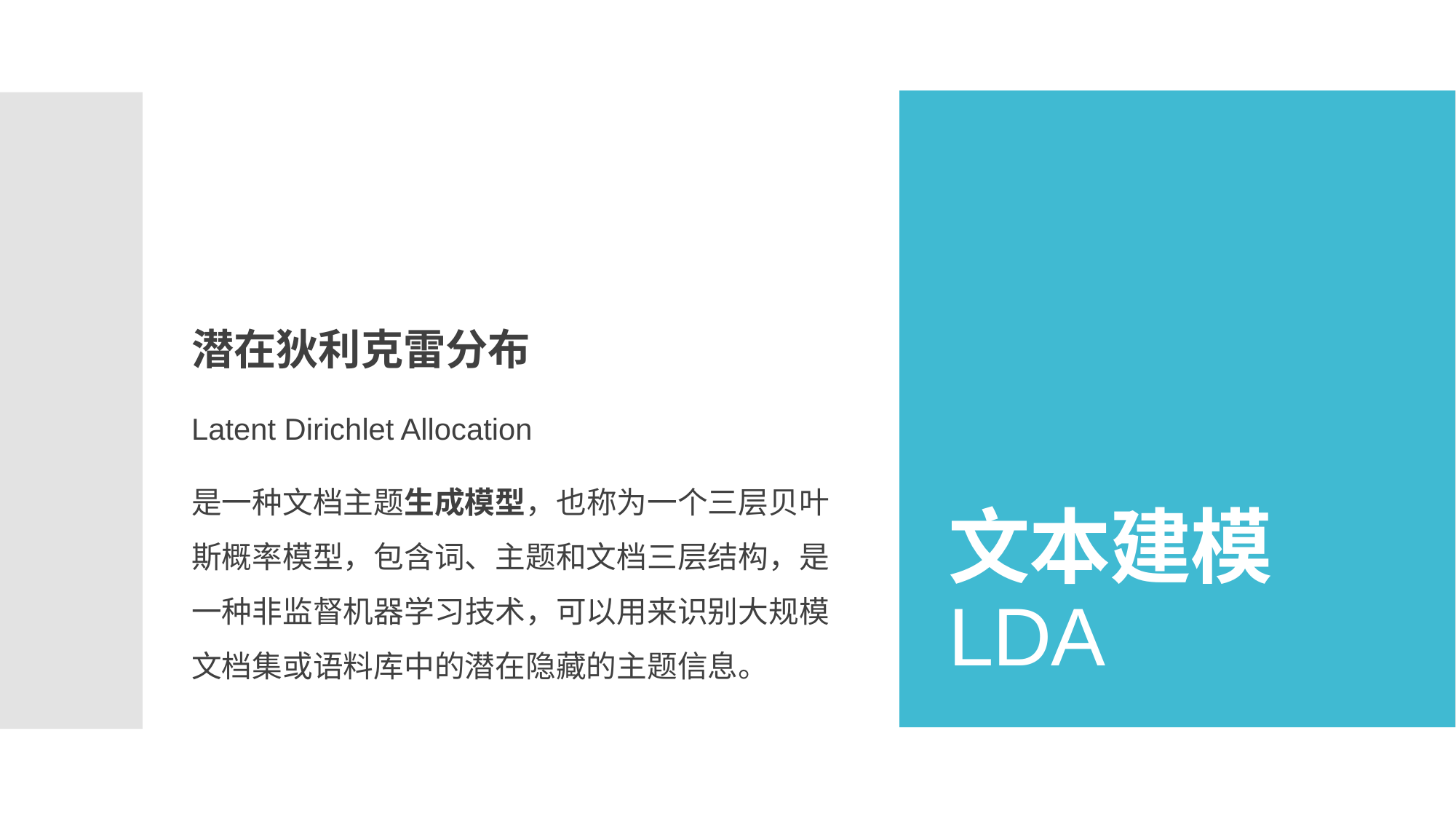

潜在狄利克雷分布
Latent Dirichlet Allocation
是一种文档主题生成模型，也称为一个三层贝叶斯概率模型，包含词、主题和文档三层结构，是一种非监督机器学习技术，可以用来识别大规模文档集或语料库中的潜在隐藏的主题信息。
# 文本建模 LDA